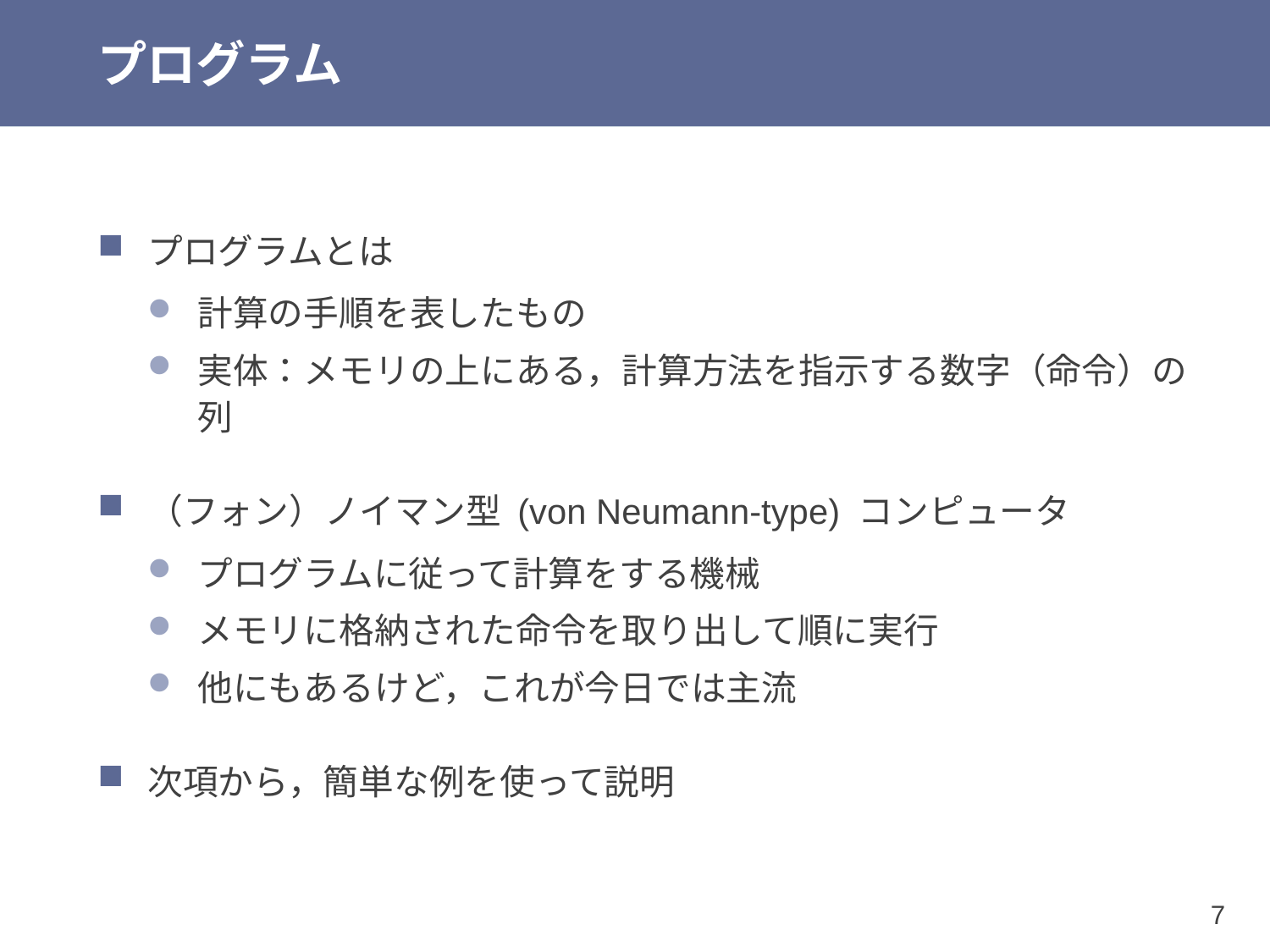

# プログラム
プログラムとは
計算の手順を表したもの
実体：メモリの上にある，計算方法を指示する数字（命令）の列
（フォン）ノイマン型 (von Neumann-type) コンピュータ
プログラムに従って計算をする機械
メモリに格納された命令を取り出して順に実行
他にもあるけど，これが今日では主流
次項から，簡単な例を使って説明